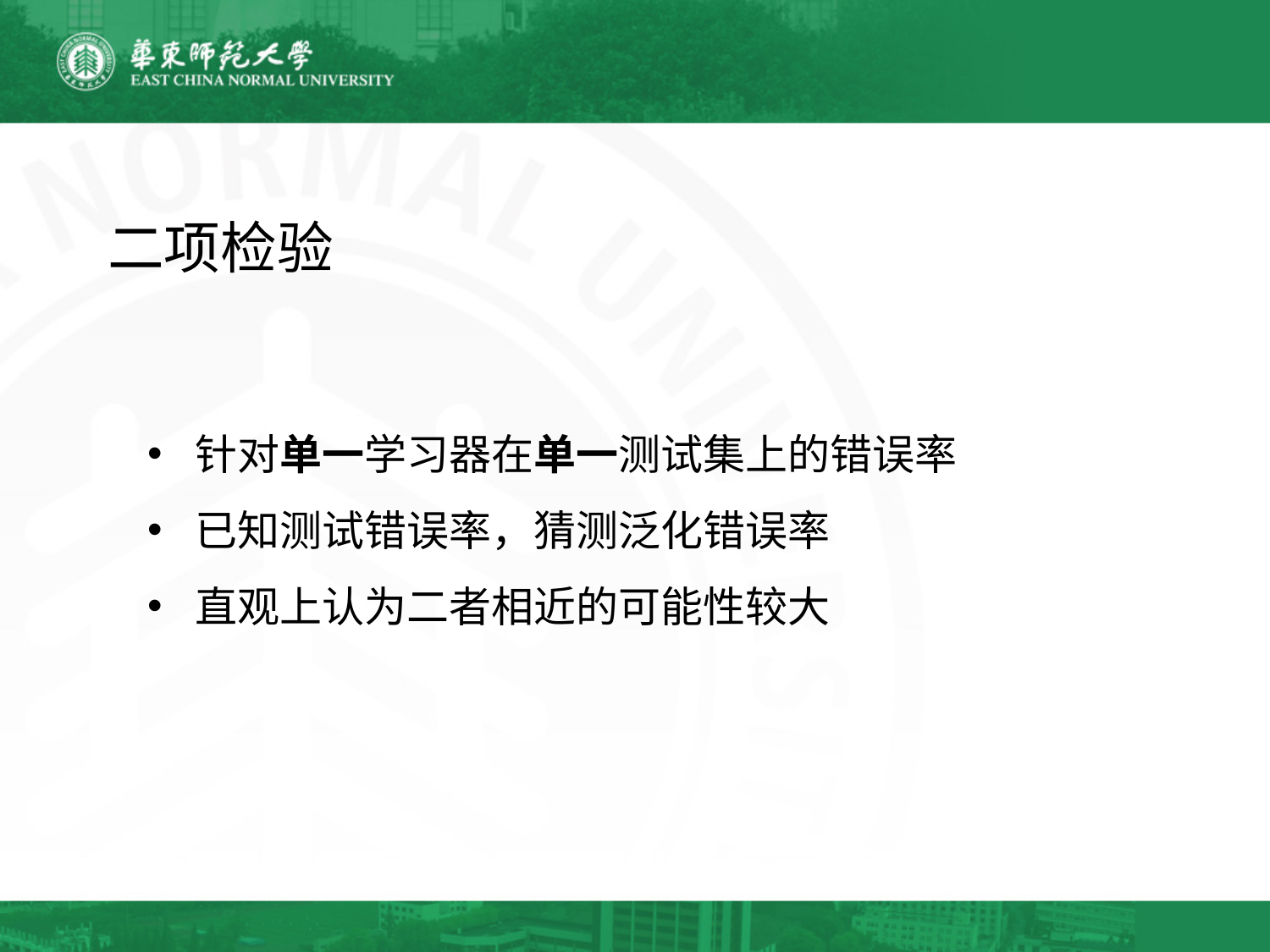

二项检验
针对单一学习器在单一测试集上的错误率
已知测试错误率，猜测泛化错误率
直观上认为二者相近的可能性较大